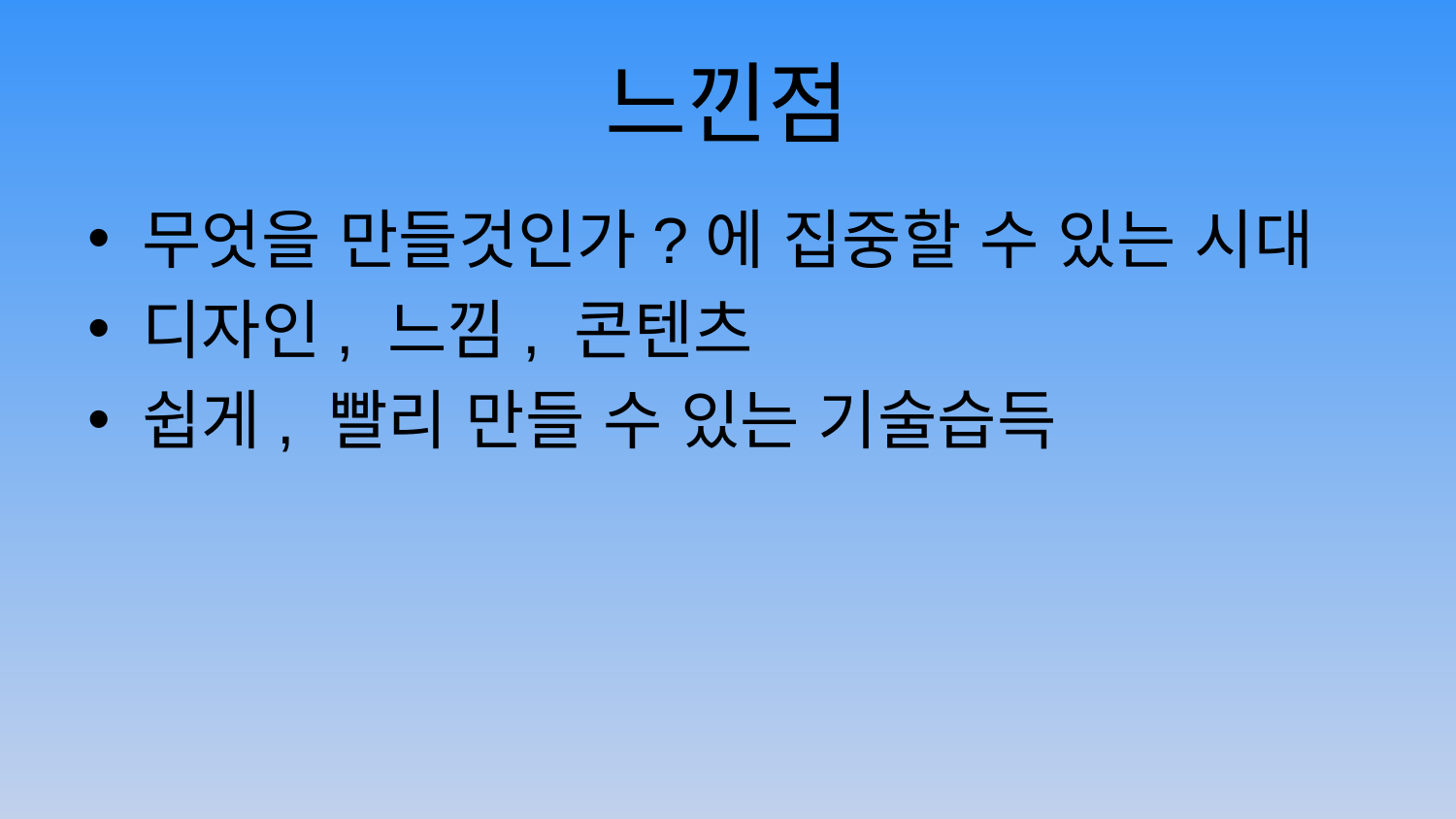

# 느낀점
무엇을 만들것인가?에 집중할 수 있는 시대
디자인, 느낌, 콘텐츠
쉽게, 빨리 만들 수 있는 기술습득